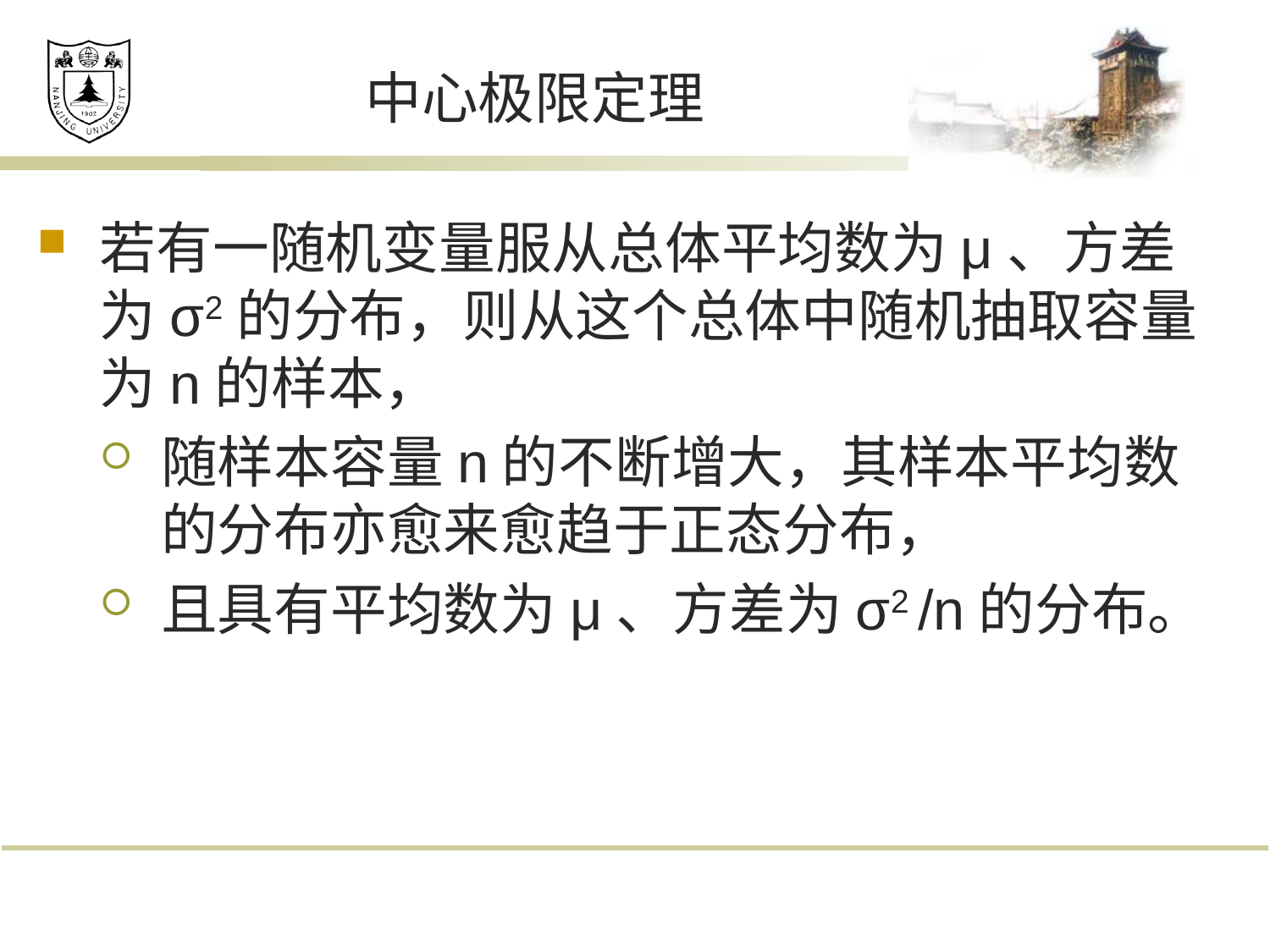

# 中心极限定理
若有一随机变量服从总体平均数为μ、方差为σ2的分布，则从这个总体中随机抽取容量为n的样本，
随样本容量n的不断增大，其样本平均数的分布亦愈来愈趋于正态分布，
且具有平均数为μ、方差为σ2 /n的分布。